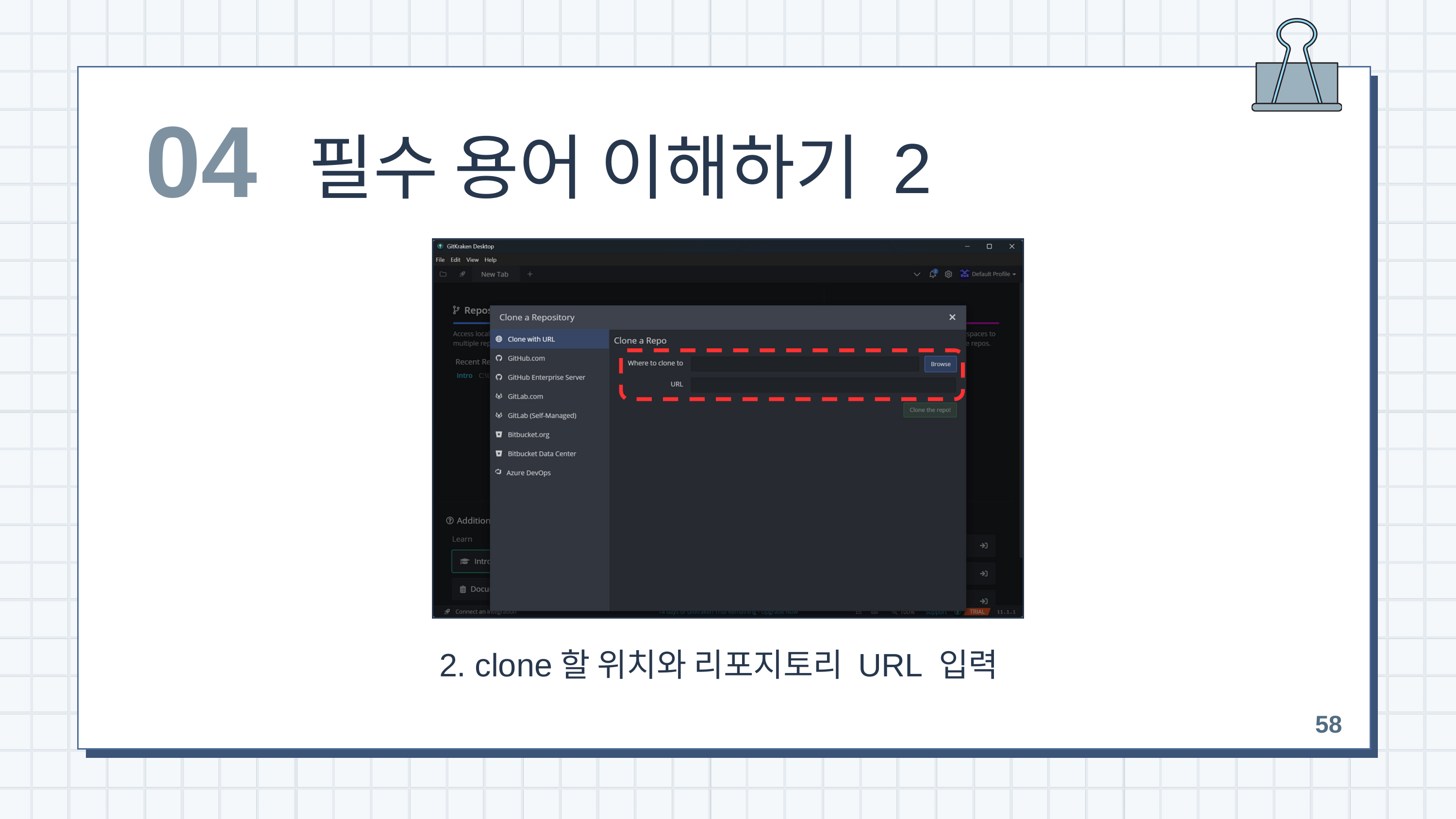

04
필수 용어 이해하기 2

   2. clone할 위치와 리포지토리 URL 입력
58